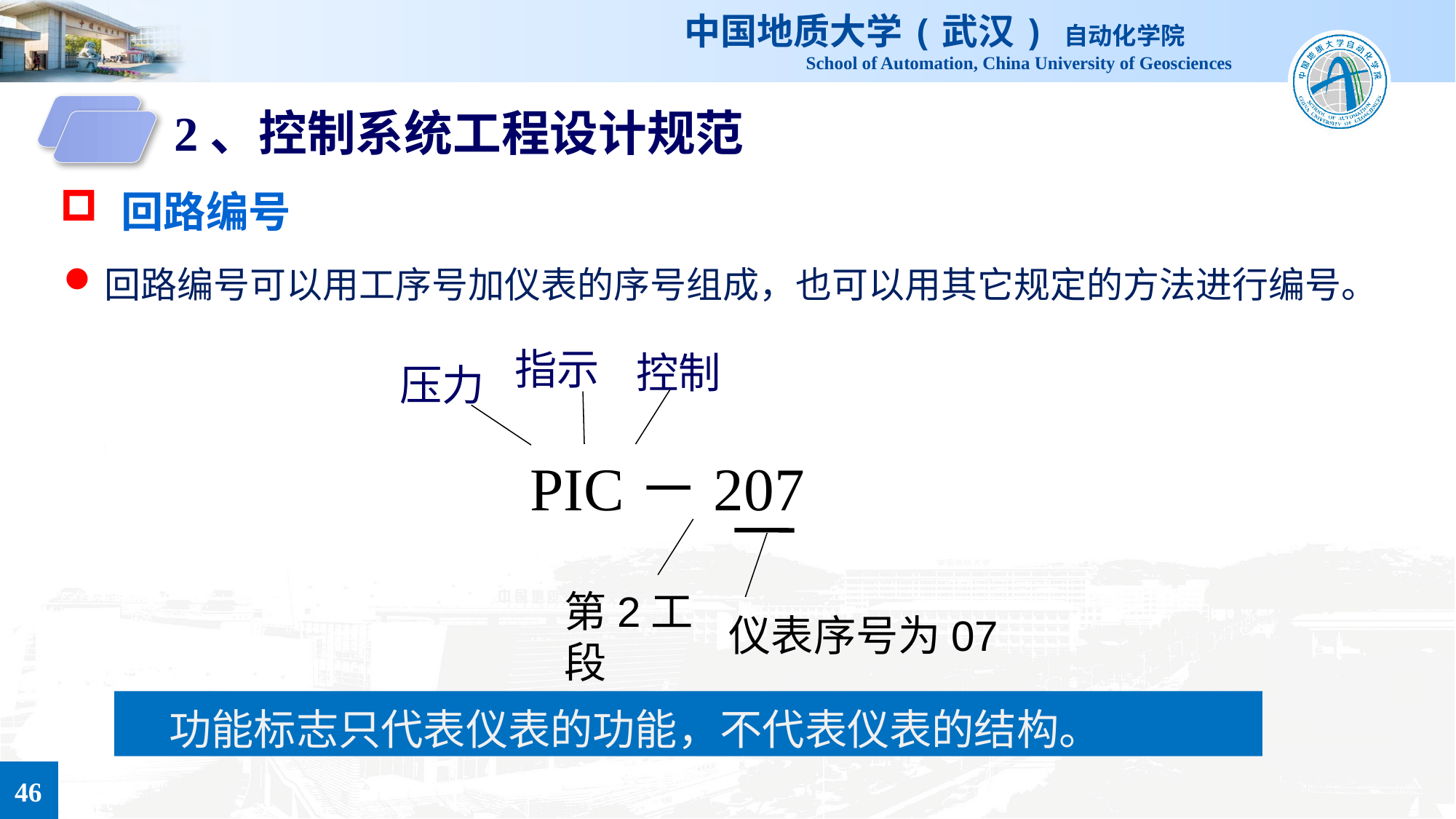

2、控制系统工程设计规范
回路编号
回路编号可以用工序号加仪表的序号组成，也可以用其它规定的方法进行编号。
指示
控制
压力

PIC－207

第2工段
仪表序号为07
功能标志只代表仪表的功能，不代表仪表的结构。

46